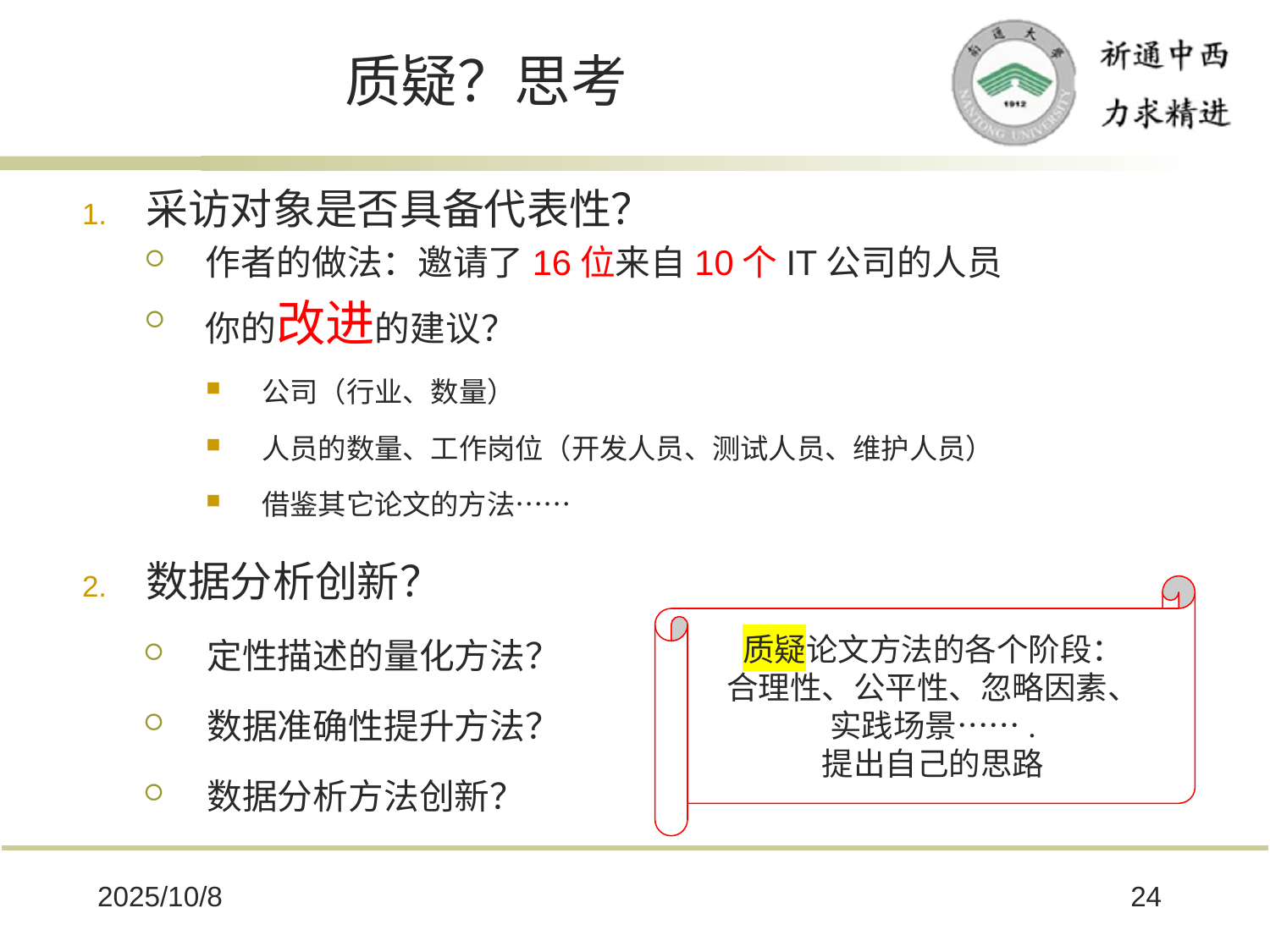

# 质疑？思考
采访对象是否具备代表性？
作者的做法：邀请了16位来自10个IT公司的人员
你的改进的建议？
公司（行业、数量）
人员的数量、工作岗位（开发人员、测试人员、维护人员）
借鉴其它论文的方法……
数据分析创新？
定性描述的量化方法？
数据准确性提升方法？
数据分析方法创新？
质疑论文方法的各个阶段：
合理性、公平性、忽略因素、
实践场景…….
提出自己的思路
2025/10/8
24